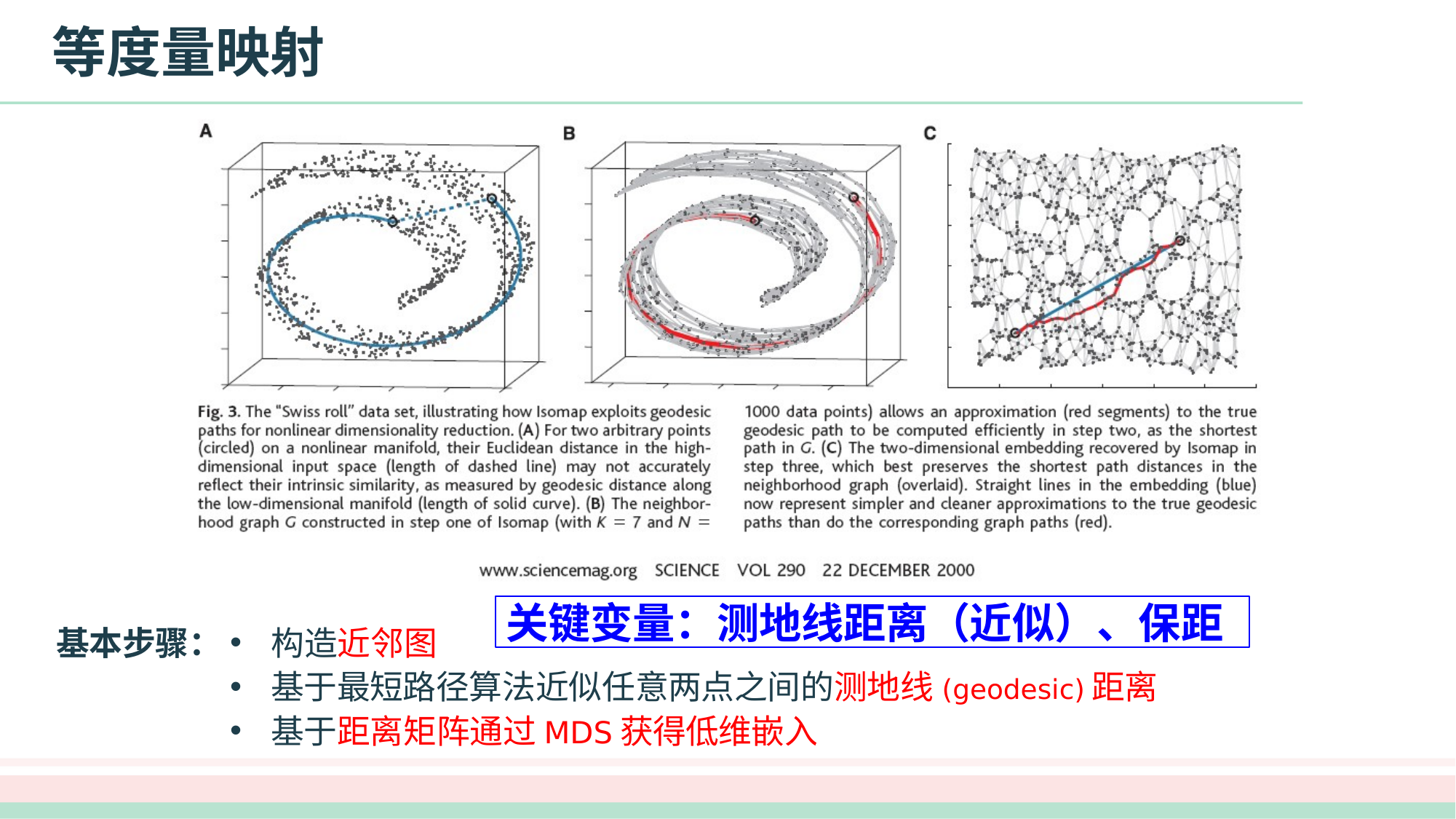

# 等度量映射

关键变量：测地线距离（近似）、保距
基本步骤：
构造近邻图
基于最短路径算法近似任意两点之间的测地线(geodesic)距离
基于距离矩阵通过MDS获得低维嵌入